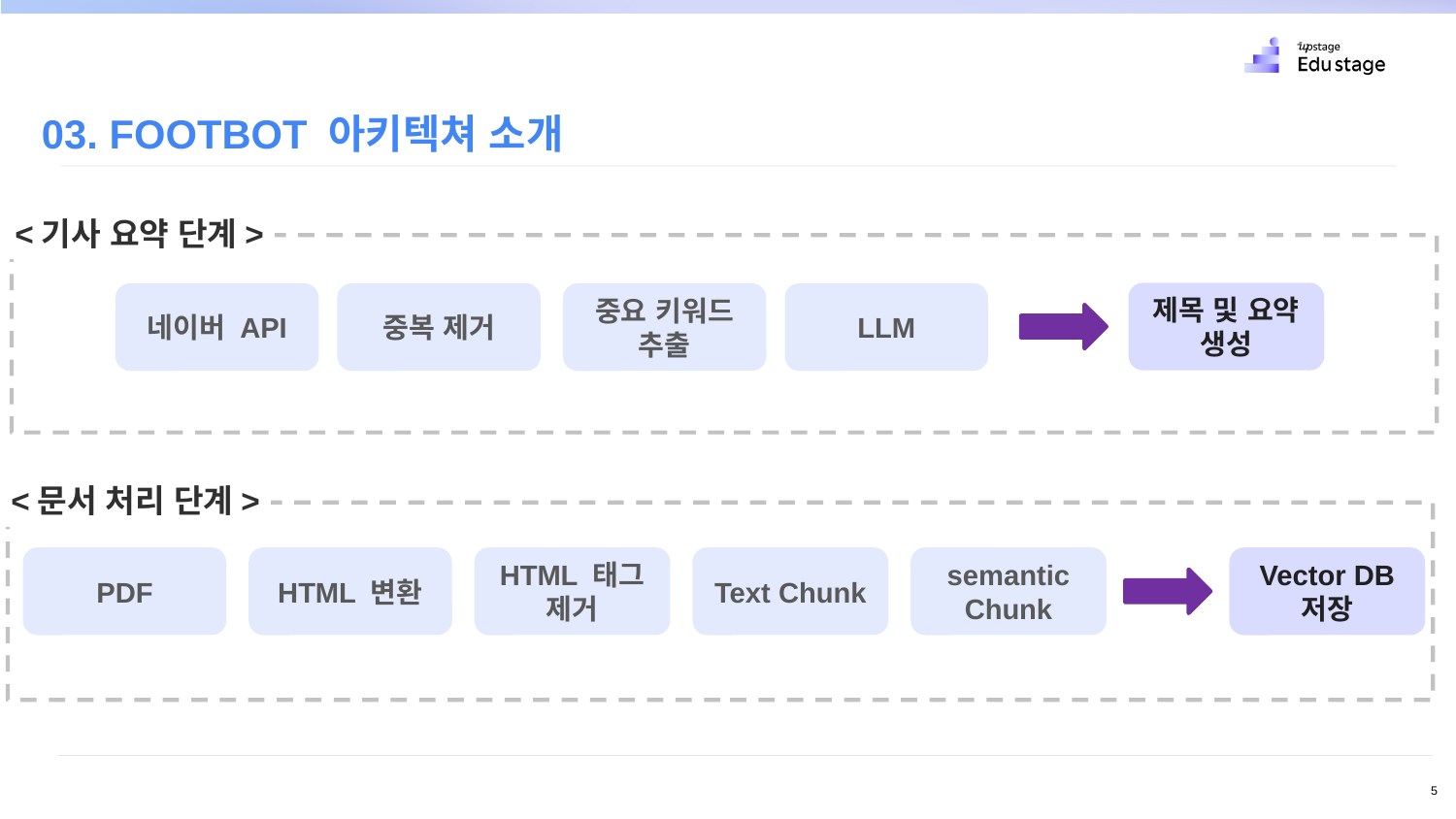

03. FOOTBOT 아키텍쳐 소개
<기사 요약 단계>

제목 및 요약 생성
중요 키워드 추출
LLM
네이버 API
중복 제거

<문서 처리 단계>

PDF
HTML 변환
HTML 태그 제거
Text Chunk
semantic Chunk
Vector DB 저장